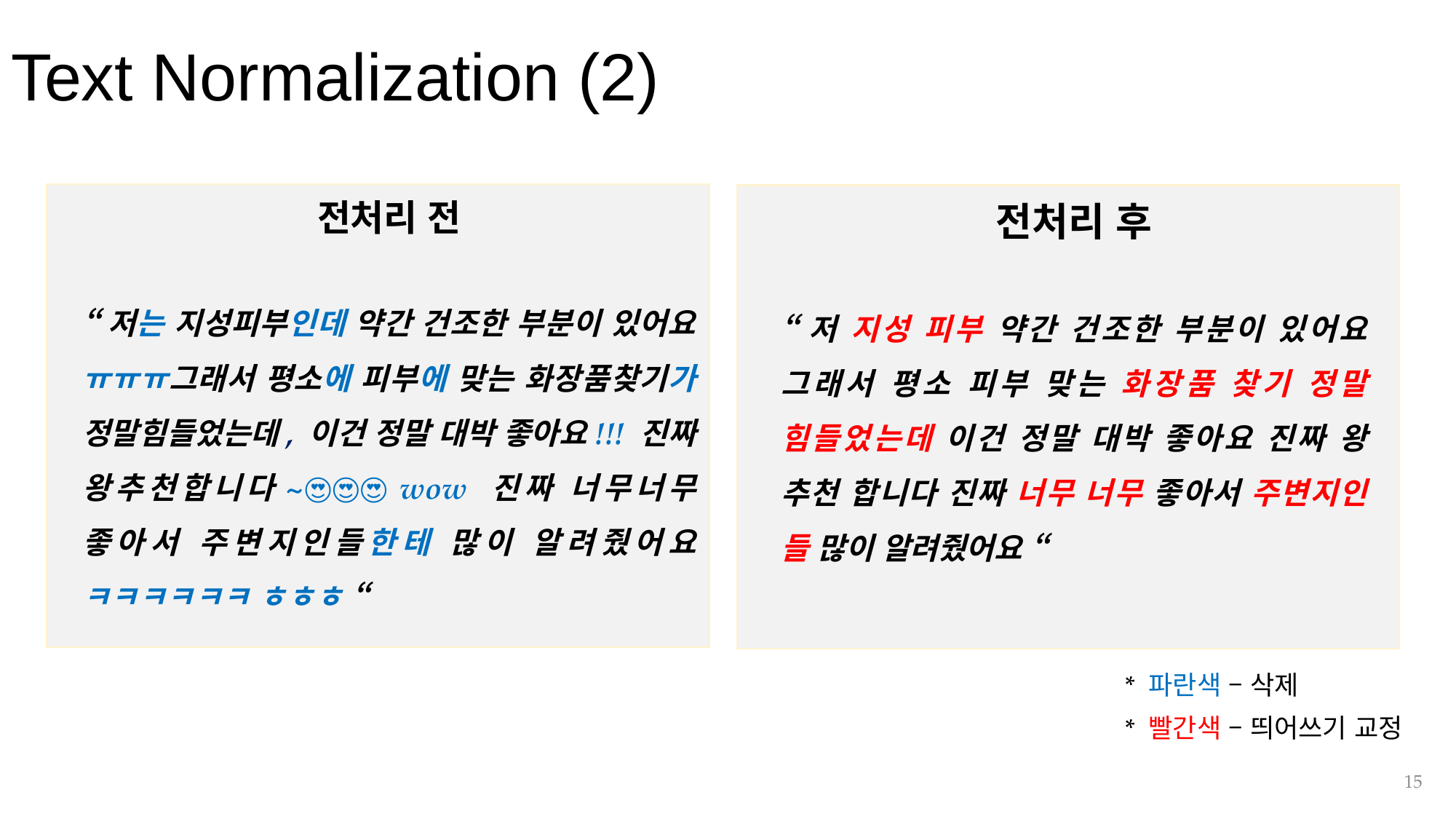

# Text Normalization (2)
전처리 전

“저는 지성피부인데 약간 건조한 부분이 있어요 ㅠㅠㅠ그래서 평소에 피부에 맞는 화장품찾기가 정말힘들었는데, 이건 정말 대박 좋아요!!! 진짜 왕추천합니다~😍😍😍 wow 진짜 너무너무 좋아서 주변지인들한테 많이 알려줬어요 ㅋㅋㅋㅋㅋㅋ ㅎㅎㅎ “

전처리 후

“저 지성 피부 약간 건조한 부분이 있어요 그래서 평소 피부 맞는 화장품 찾기 정말 힘들었는데 이건 정말 대박 좋아요 진짜 왕 추천 합니다 진짜 너무 너무 좋아서 주변지인 들 많이 알려줬어요 “

* 파란색 – 삭제
* 빨간색 – 띄어쓰기 교정

15